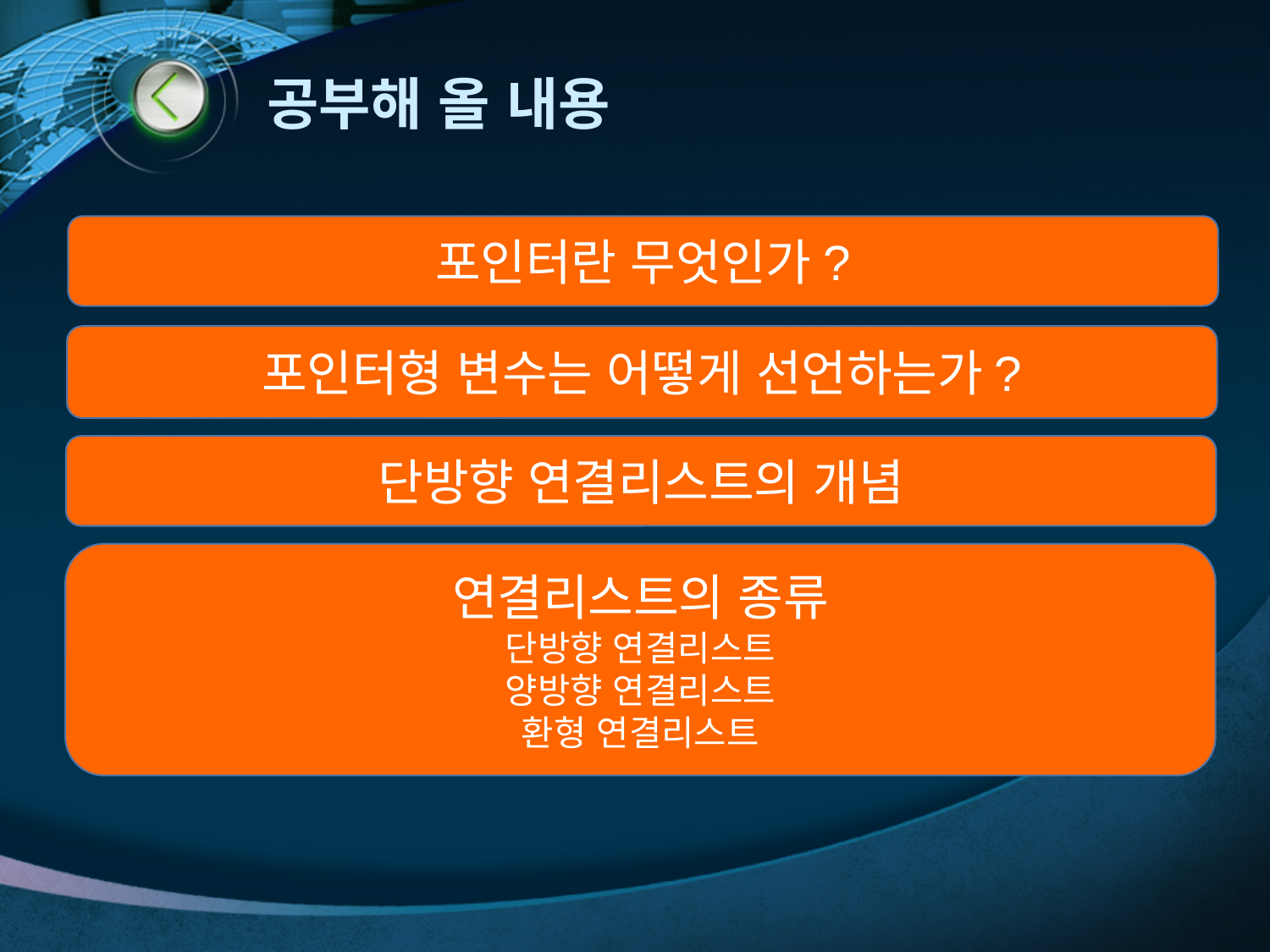

# 공부해 올 내용
포인터란 무엇인가?
포인터형 변수는 어떻게 선언하는가?
단방향 연결리스트의 개념
연결리스트의 종류
단방향 연결리스트
양방향 연결리스트
환형 연결리스트